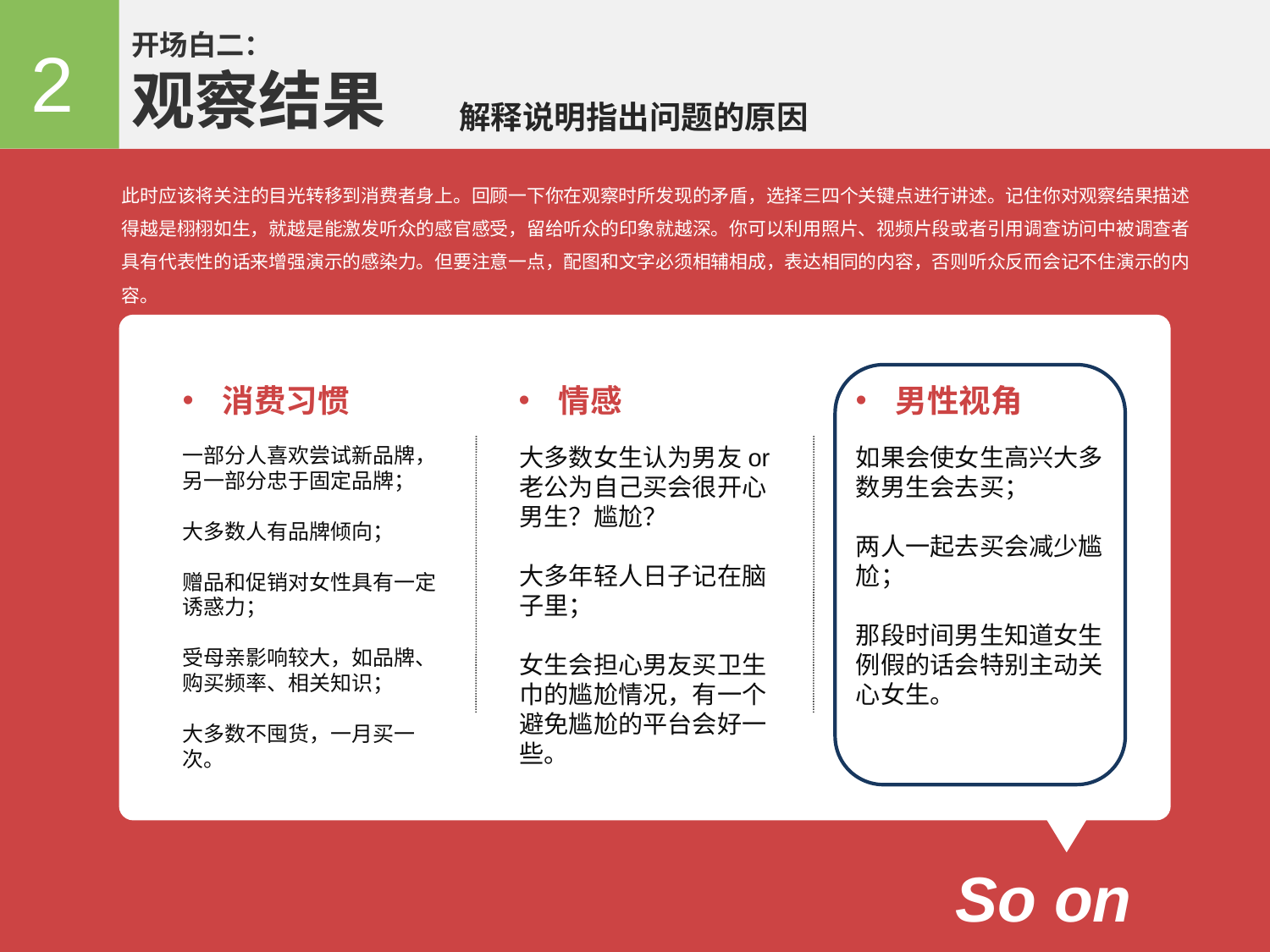

开场白二：
观察结果
2

解释说明指出问题的原因

此时应该将关注的目光转移到消费者身上。回顾一下你在观察时所发现的矛盾，选择三四个关键点进行讲述。记住你对观察结果描述得越是栩栩如生，就越是能激发听众的感官感受，留给听众的印象就越深。你可以利用照片、视频片段或者引用调查访问中被调查者具有代表性的话来增强演示的感染力。但要注意一点，配图和文字必须相辅相成，表达相同的内容，否则听众反而会记不住演示的内容。

消费习惯
一部分人喜欢尝试新品牌，另一部分忠于固定品牌；

大多数人有品牌倾向；

赠品和促销对女性具有一定诱惑力；

受母亲影响较大，如品牌、购买频率、相关知识；

大多数不囤货，一月买一次。
情感
大多数女生认为男友or老公为自己买会很开心
男生？尴尬？

大多年轻人日子记在脑子里；

女生会担心男友买卫生巾的尴尬情况，有一个避免尴尬的平台会好一些。
男性视角
如果会使女生高兴大多数男生会去买；

两人一起去买会减少尴尬；

那段时间男生知道女生例假的话会特别主动关心女生。

So on